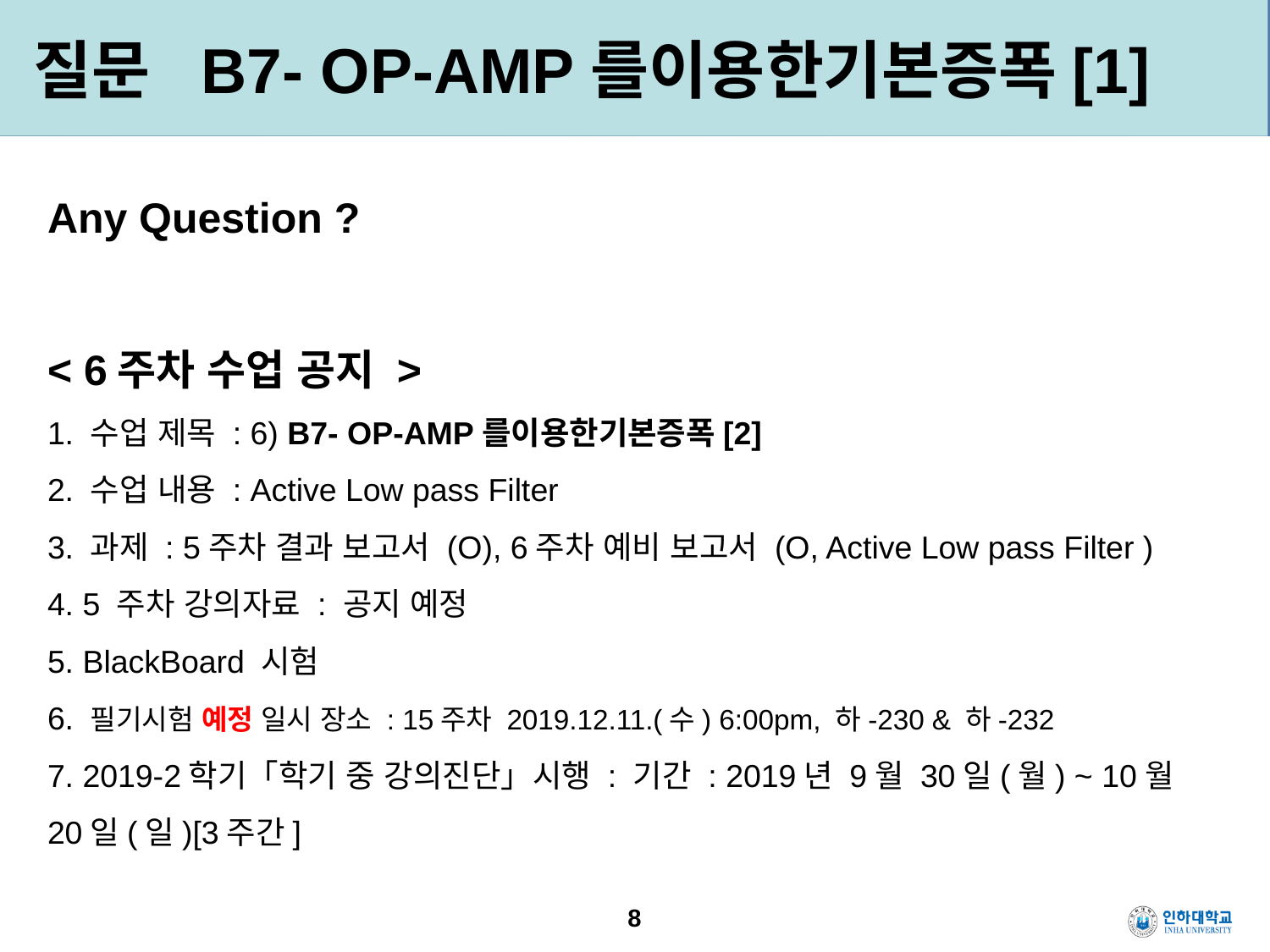

질문  B7- OP-AMP를이용한기본증폭[1]
Any Question ?

< 6주차 수업 공지 >
1. 수업 제목 : 6) B7- OP-AMP를이용한기본증폭[2]
2. 수업 내용 : Active Low pass Filter
3. 과제 : 5주차 결과 보고서 (O), 6주차 예비 보고서 (O, Active Low pass Filter )
4. 5 주차 강의자료 : 공지 예정
5. BlackBoard 시험
6. 필기시험 예정 일시 장소 : 15주차 2019.12.11.(수) 6:00pm, 하-230 & 하-232
7. 2019-2학기「학기 중 강의진단」시행 : 기간 : 2019년 9월 30일(월) ~ 10월 20일(일)[3주간]
8